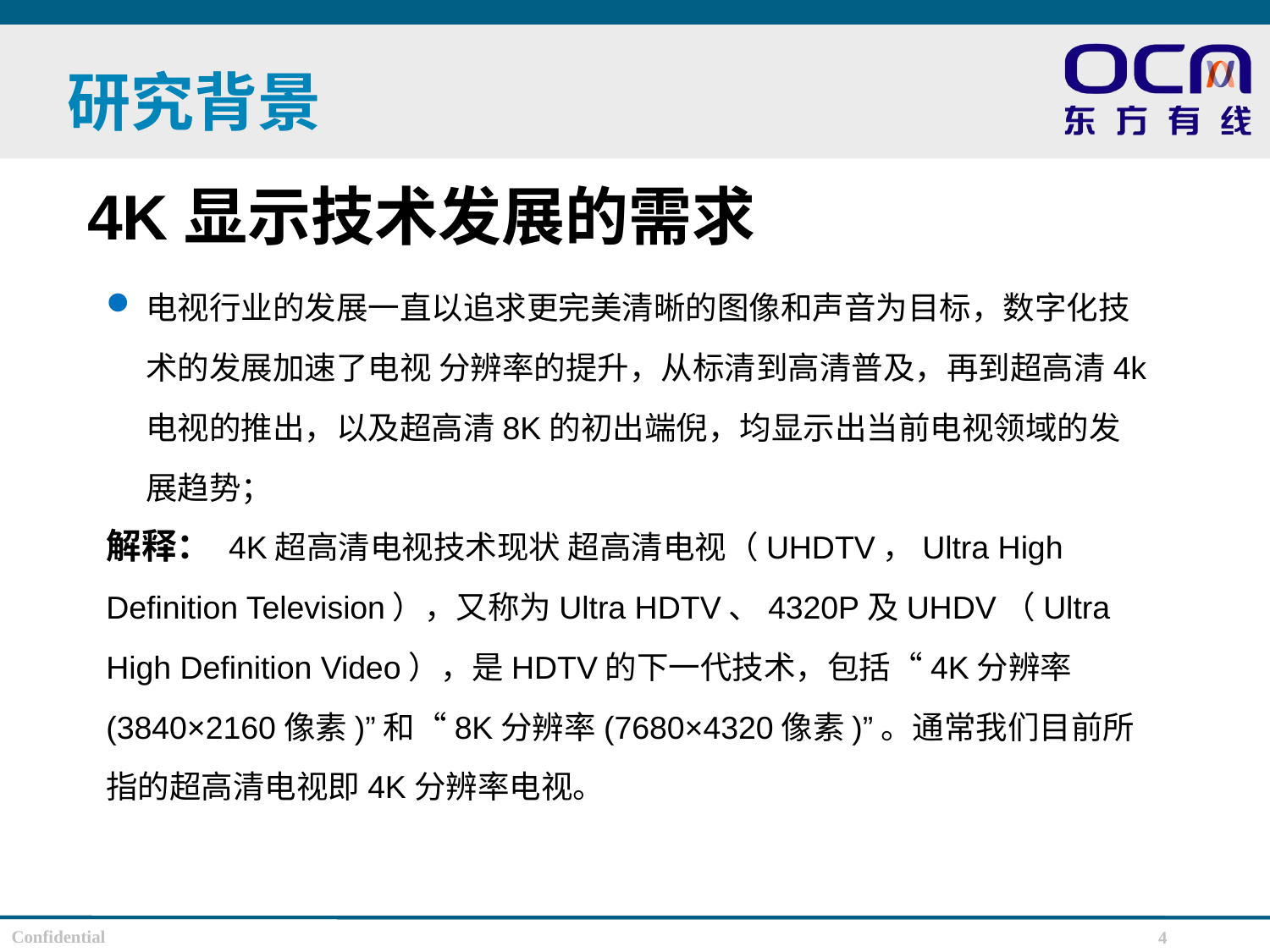

研究背景

4K显示技术发展的需求
电视行业的发展一直以追求更完美清晰的图像和声音为目标，数字化技术的发展加速了电视 分辨率的提升，从标清到高清普及，再到超高清4k电视的推出，以及超高清8K的初出端倪，均显示出当前电视领域的发展趋势；
解释： 4K超高清电视技术现状 超高清电视（UHDTV，Ultra High Definition Television），又称为Ultra HDTV、4320P及UHDV（Ultra High Definition Video），是HDTV的下一代技术，包括“4K分辨率(3840×2160像素)”和“8K分辨率(7680×4320像素)”。通常我们目前所指的超高清电视即4K分辨率电视。